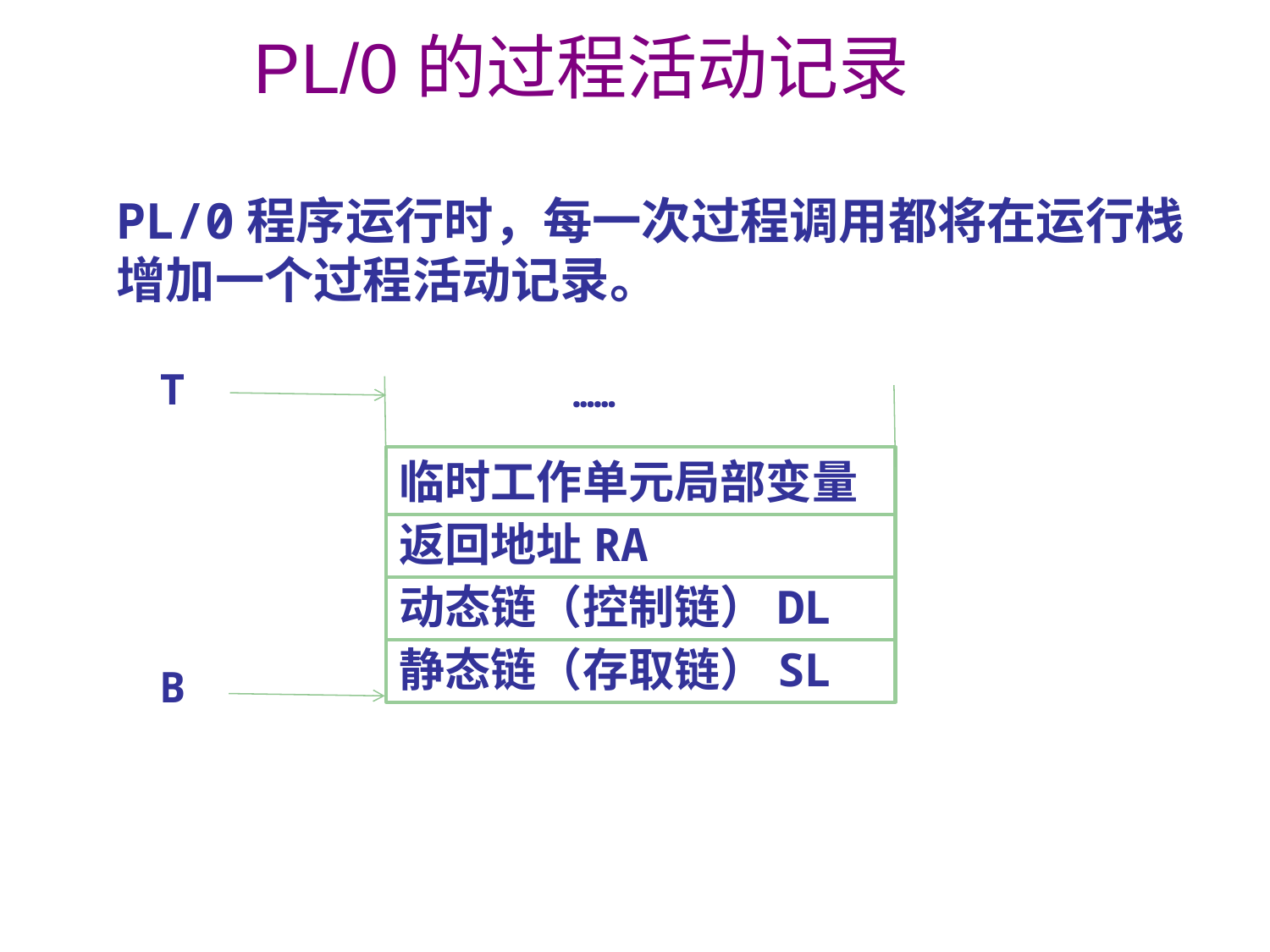

PL/0的过程活动记录
PL/0程序运行时，每一次过程调用都将在运行栈增加一个过程活动记录。
T
……
临时工作单元局部变量
返回地址RA
动态链（控制链）DL
静态链（存取链）SL
B